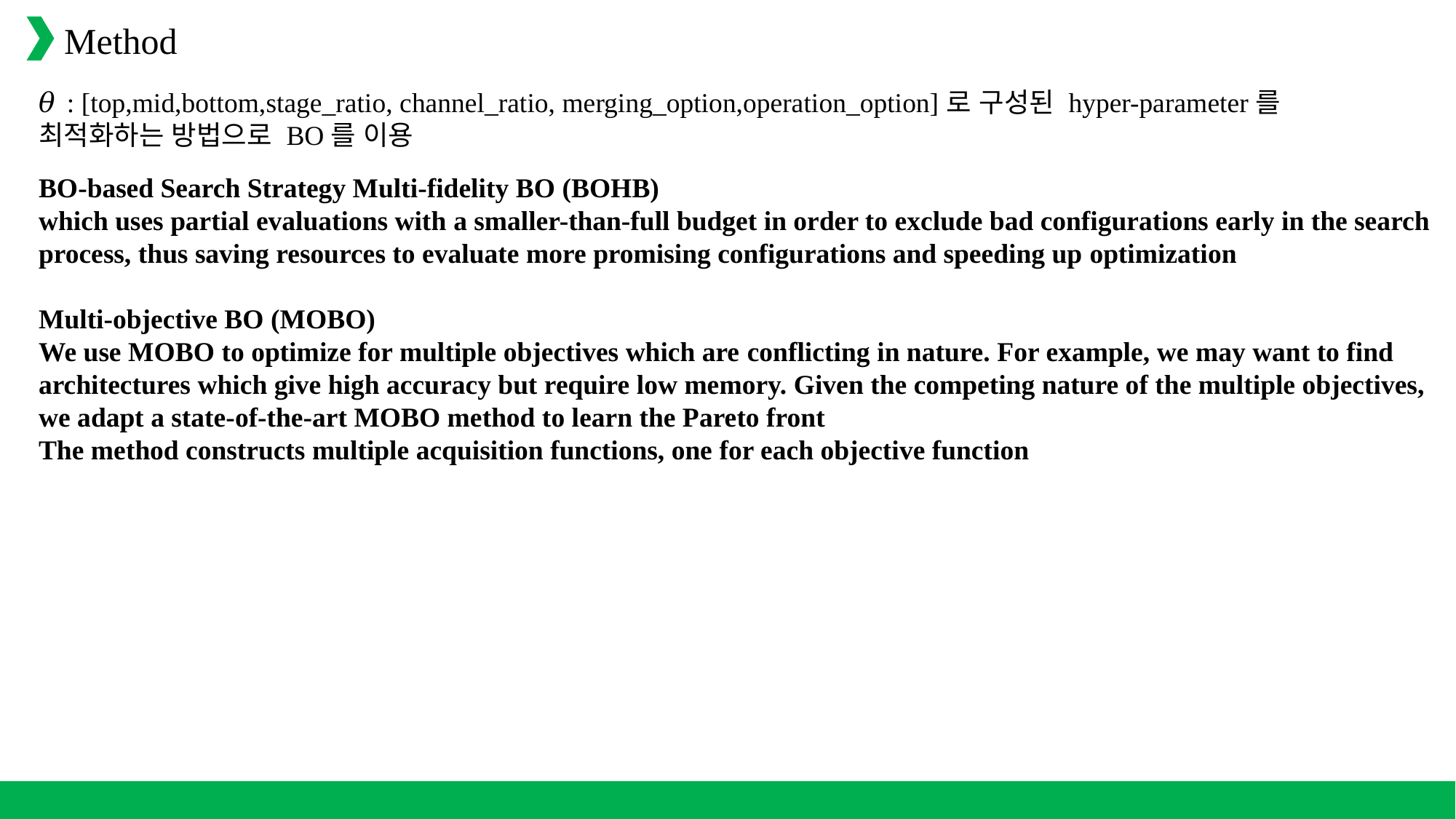

Method
𝜃 : [top,mid,bottom,stage_ratio, channel_ratio, merging_option,operation_option]로 구성된 hyper-parameter를 최적화하는 방법으로 BO를 이용
BO-based Search Strategy Multi-fidelity BO (BOHB)
which uses partial evaluations with a smaller-than-full budget in order to exclude bad configurations early in the search process, thus saving resources to evaluate more promising configurations and speeding up optimization

Multi-objective BO (MOBO)
We use MOBO to optimize for multiple objectives which are conflicting in nature. For example, we may want to find architectures which give high accuracy but require low memory. Given the competing nature of the multiple objectives, we adapt a state-of-the-art MOBO method to learn the Pareto front
The method constructs multiple acquisition functions, one for each objective function